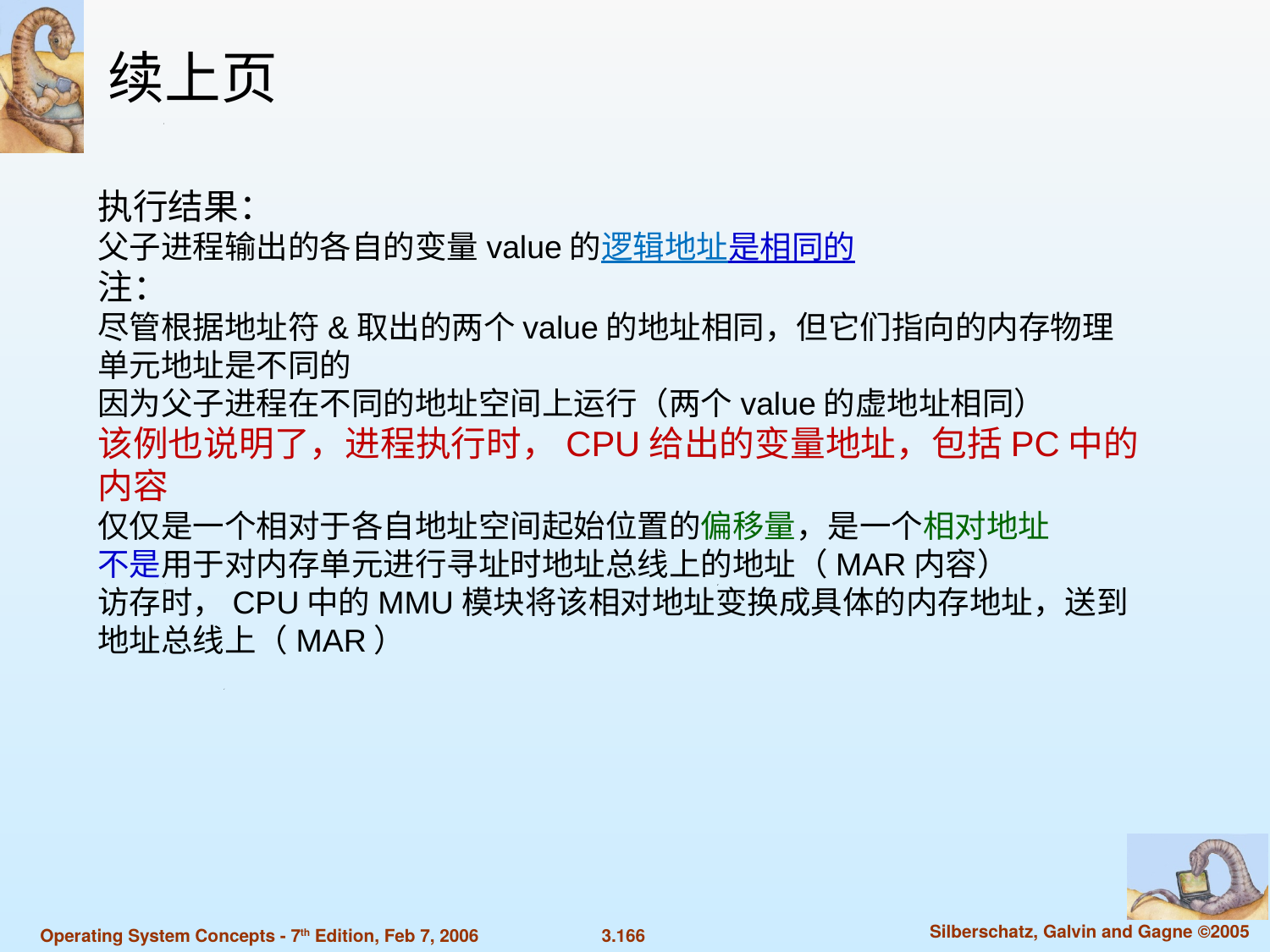

续上页
执行结果：
父子进程输出的各自的变量value的逻辑地址是相同的
注：
尽管根据地址符&取出的两个value的地址相同，但它们指向的内存物理单元地址是不同的
因为父子进程在不同的地址空间上运行（两个value的虚地址相同）
该例也说明了，进程执行时，CPU给出的变量地址，包括PC中的内容
仅仅是一个相对于各自地址空间起始位置的偏移量，是一个相对地址
不是用于对内存单元进行寻址时地址总线上的地址（MAR内容）
访存时，CPU中的MMU模块将该相对地址变换成具体的内存地址，送到地址总线上（MAR）